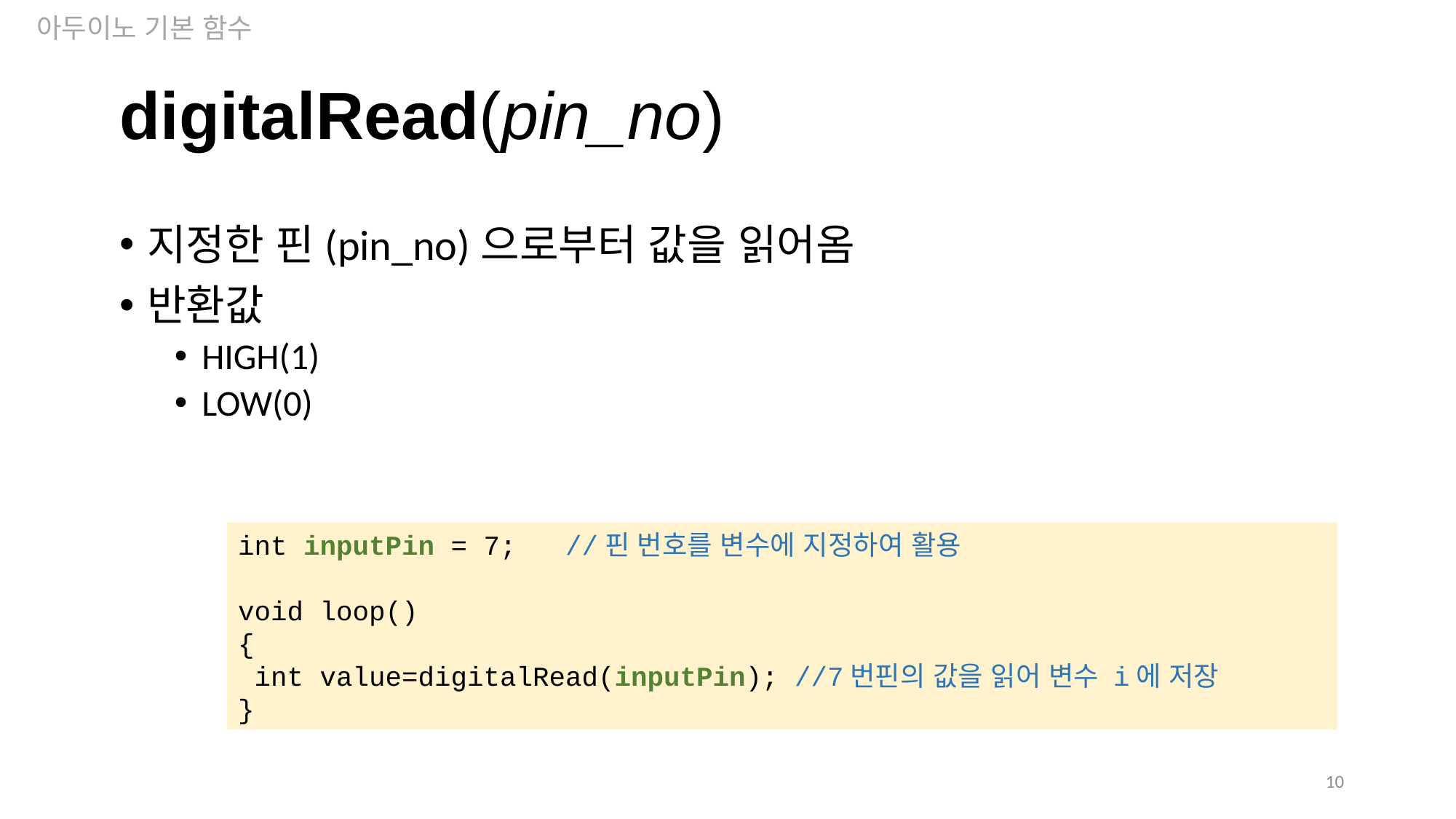

아두이노 기본 함수
digitalRead(pin_no)
지정한 핀(pin_no)으로부터 값을 읽어옴
반환값
HIGH(1)
LOW(0)
int inputPin = 7;	//핀 번호를 변수에 지정하여 활용

void loop()
{
 int value=digitalRead(inputPin); //7번핀의 값을 읽어 변수 i에 저장
}
10